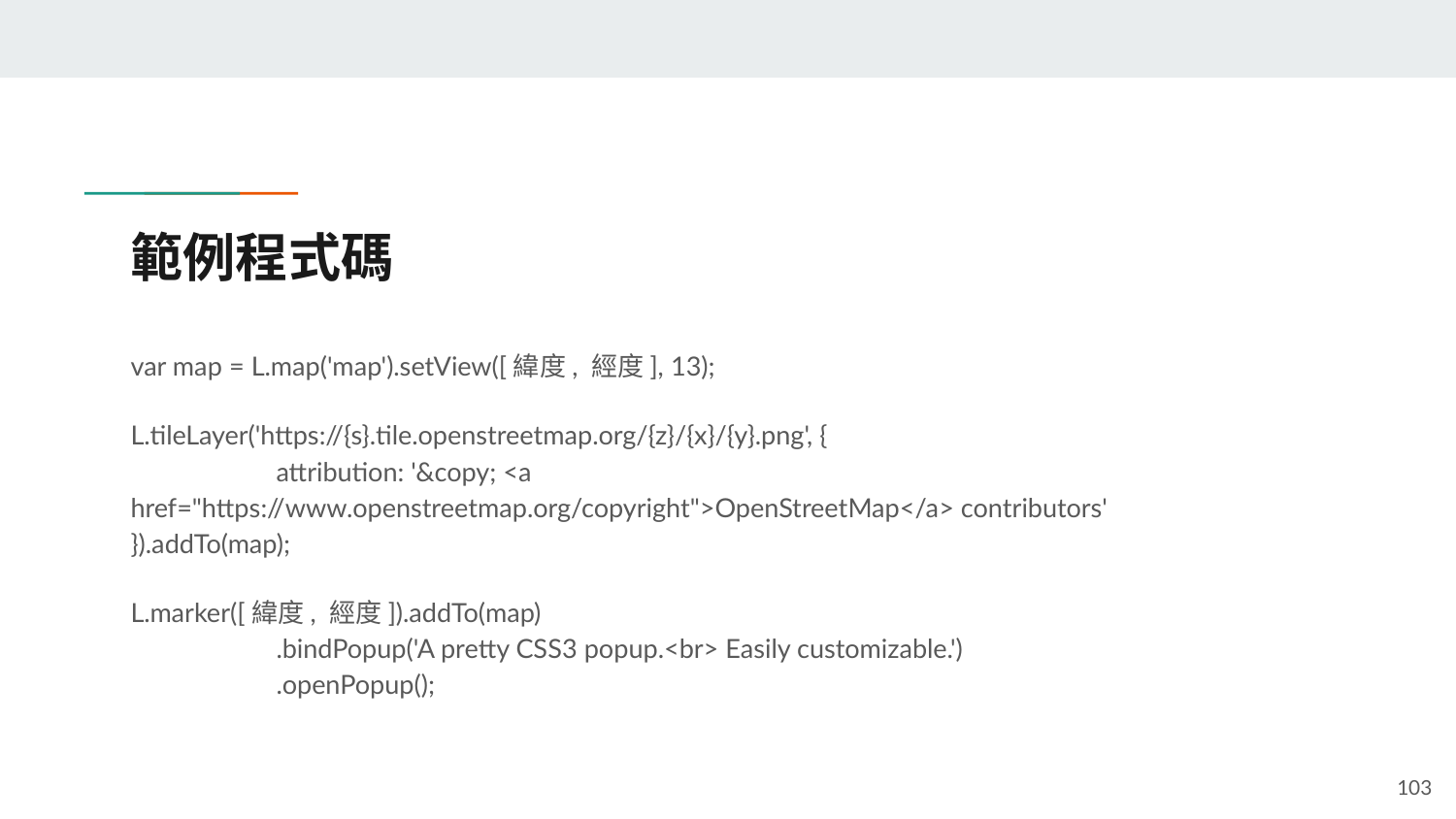

# 範例程式碼
var map = L.map('map').setView([緯度, 經度], 13);
L.tileLayer('https://{s}.tile.openstreetmap.org/{z}/{x}/{y}.png', {
	attribution: '&copy; <a href="https://www.openstreetmap.org/copyright">OpenStreetMap</a> contributors'
}).addTo(map);
L.marker([緯度, 經度]).addTo(map)
	.bindPopup('A pretty CSS3 popup.<br> Easily customizable.')
	.openPopup();

103